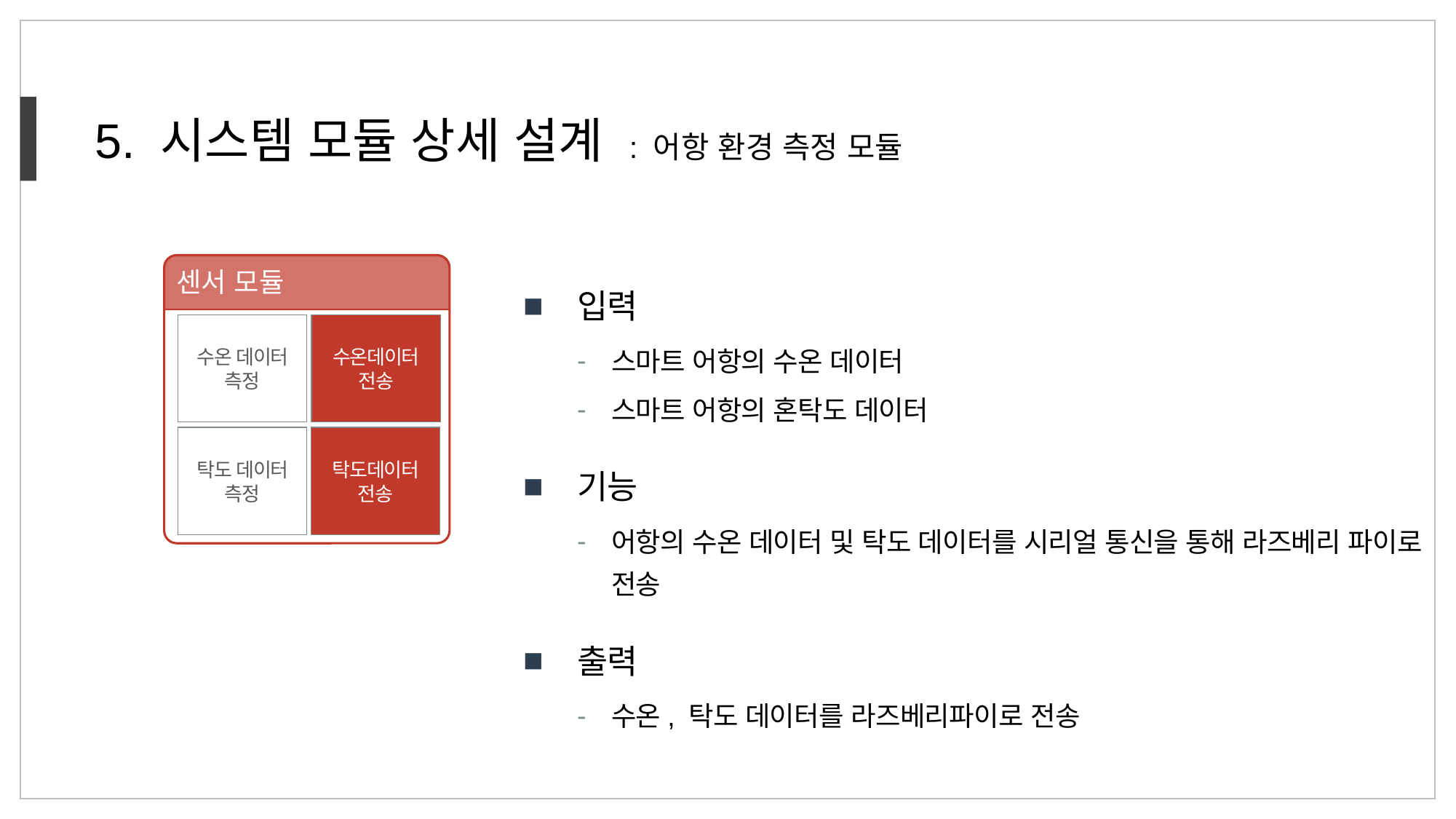

5. 시스템 모듈 상세 설계 : 어항 환경 측정 모듈

센서 모듈
수온데이터 전송
수온 데이터 측정
탁도 데이터 측정
입력
스마트 어항의 수온 데이터
스마트 어항의 혼탁도 데이터
기능
어항의 수온 데이터 및 탁도 데이터를 시리얼 통신을 통해 라즈베리 파이로 전송
출력
수온, 탁도 데이터를 라즈베리파이로 전송
탁도데이터 전송